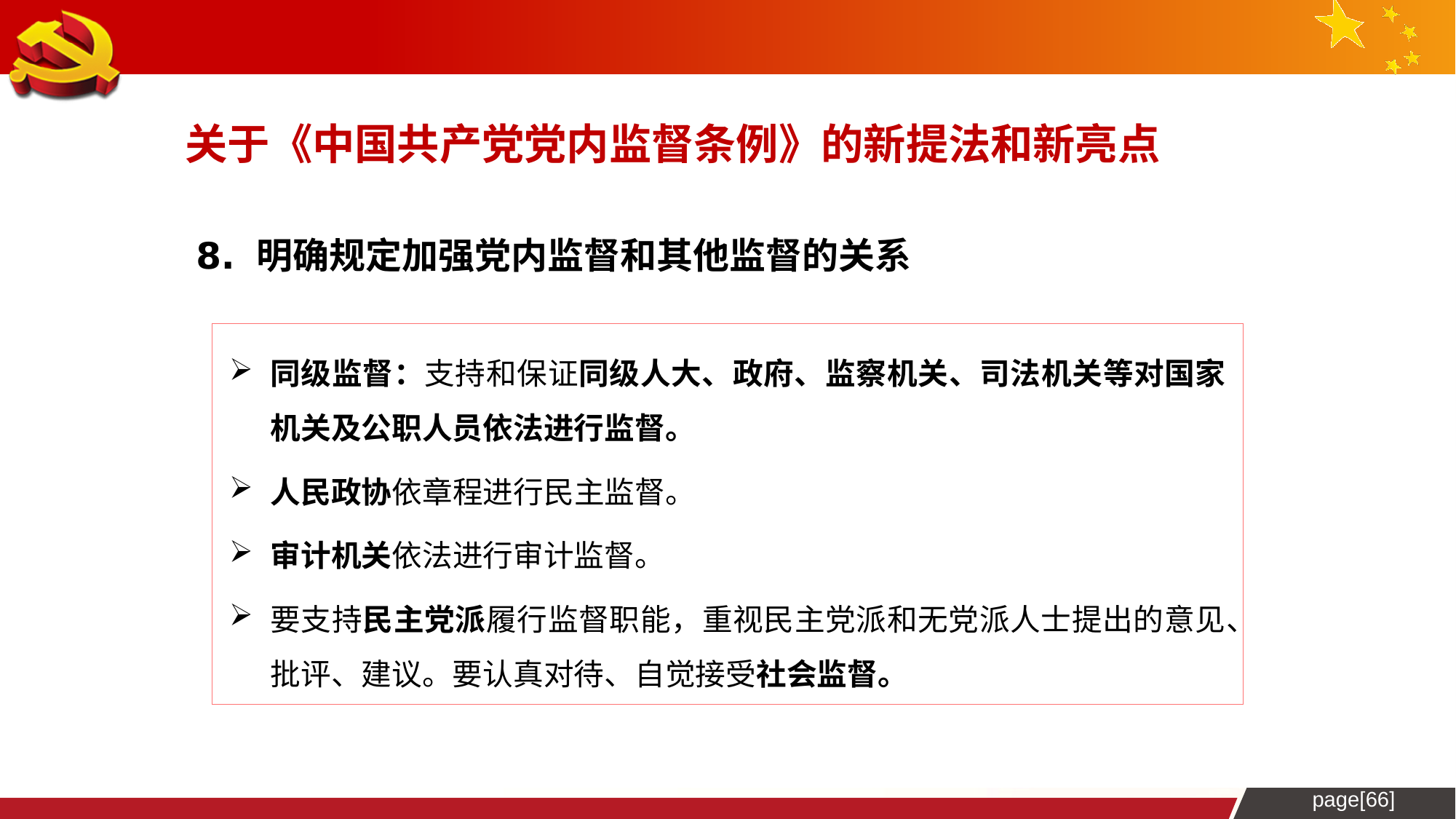

关于《中国共产党党内监督条例》的新提法和新亮点
8. 明确规定加强党内监督和其他监督的关系
同级监督：支持和保证同级人大、政府、监察机关、司法机关等对国家机关及公职人员依法进行监督。
人民政协依章程进行民主监督。
审计机关依法进行审计监督。
要支持民主党派履行监督职能，重视民主党派和无党派人士提出的意见、批评、建议。要认真对待、自觉接受社会监督。